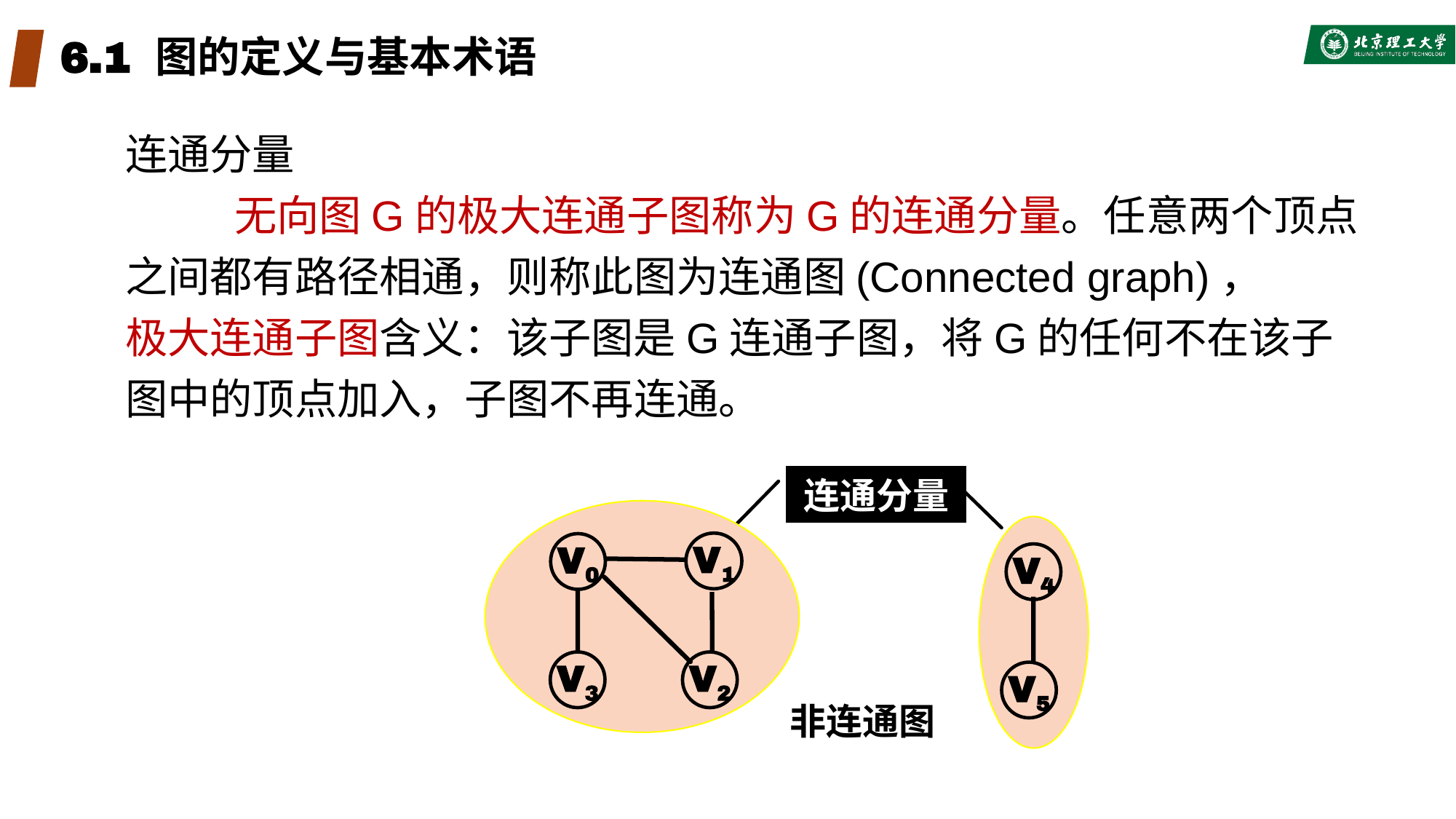

# 6.1 图的定义与基本术语
连通分量
	无向图G的极大连通子图称为G的连通分量。任意两个顶点之间都有路径相通，则称此图为连通图(Connected graph)，	极大连通子图含义：该子图是G连通子图，将G的任何不在该子图中的顶点加入，子图不再连通。
连通分量

V1
V0

V3
V2
V4

V5
非连通图